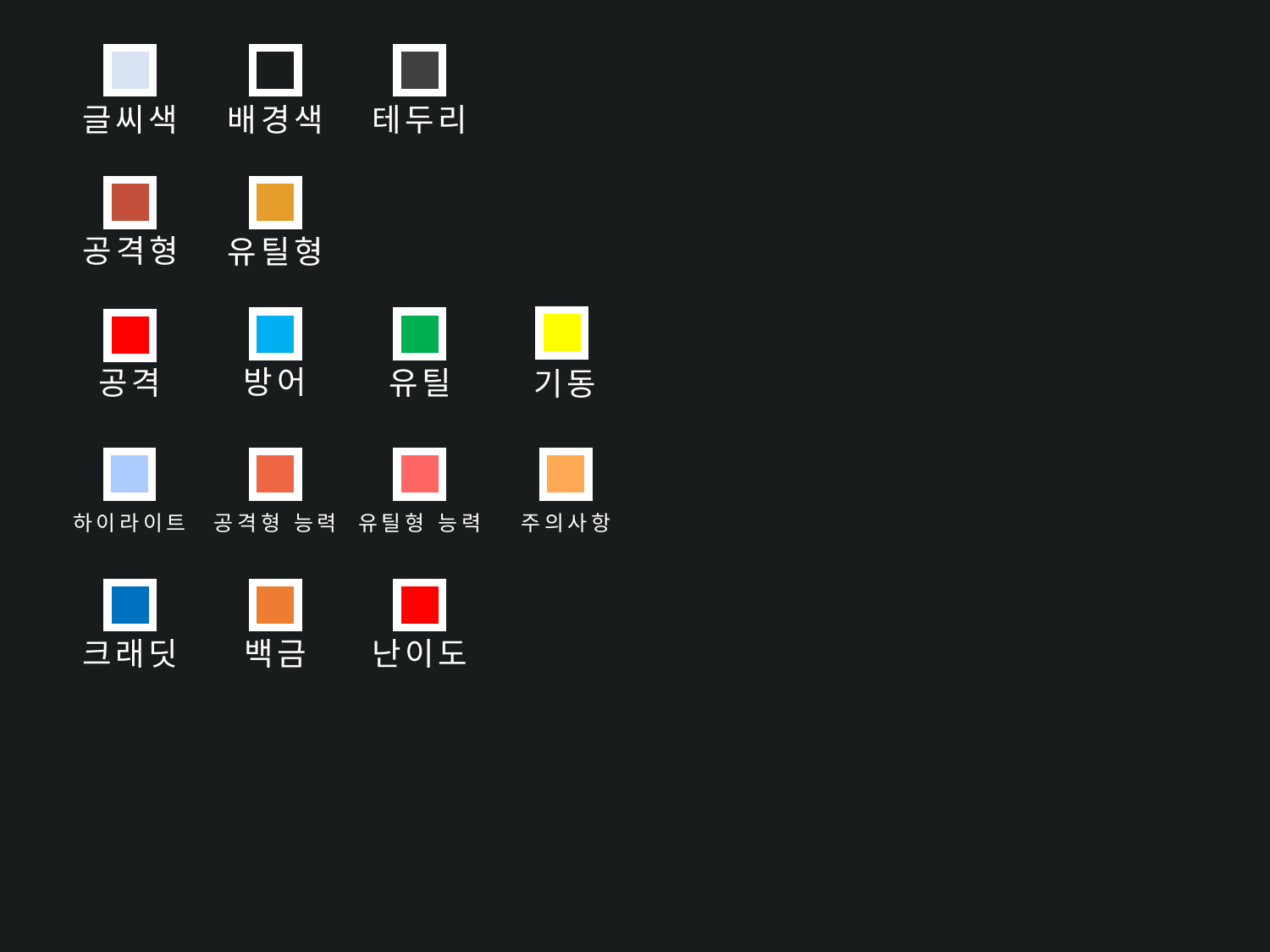

# 팔레트

글씨색
배경색
테두리

공격형
유틸형

방어
유틸
공격
기동

공격형 능력
유틸형 능력
주의사항
하이라이트

크래딧
백금
난이도